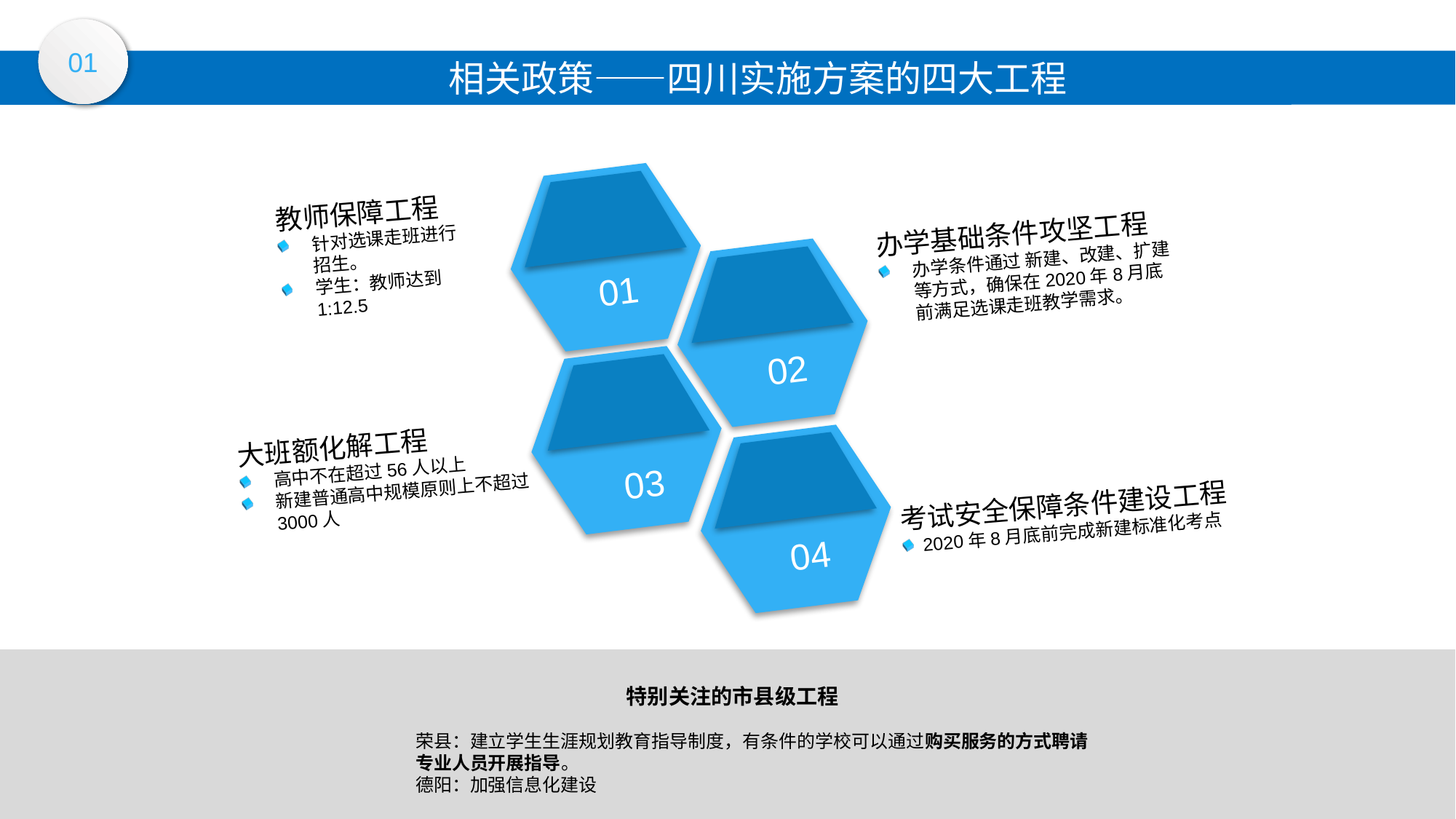

# 四川省实施方案
01
相关政策——四川实施方案的四大工程
01

01

02

03

04
教师保障工程
针对选课走班进行招生。
学生：教师达到1:12.5
办学基础条件攻坚工程
办学条件通过 新建、改建、扩建等方式，确保在2020年8月底前满足选课走班教学需求。
大班额化解工程
高中不在超过56人以上
新建普通高中规模原则上不超过3000人
考试安全保障条件建设工程
2020年8月底前完成新建标准化考点

特别关注的市县级工程

荣县：建立学生生涯规划教育指导制度，有条件的学校可以通过购买服务的方式聘请专业人员开展指导。
德阳：加强信息化建设